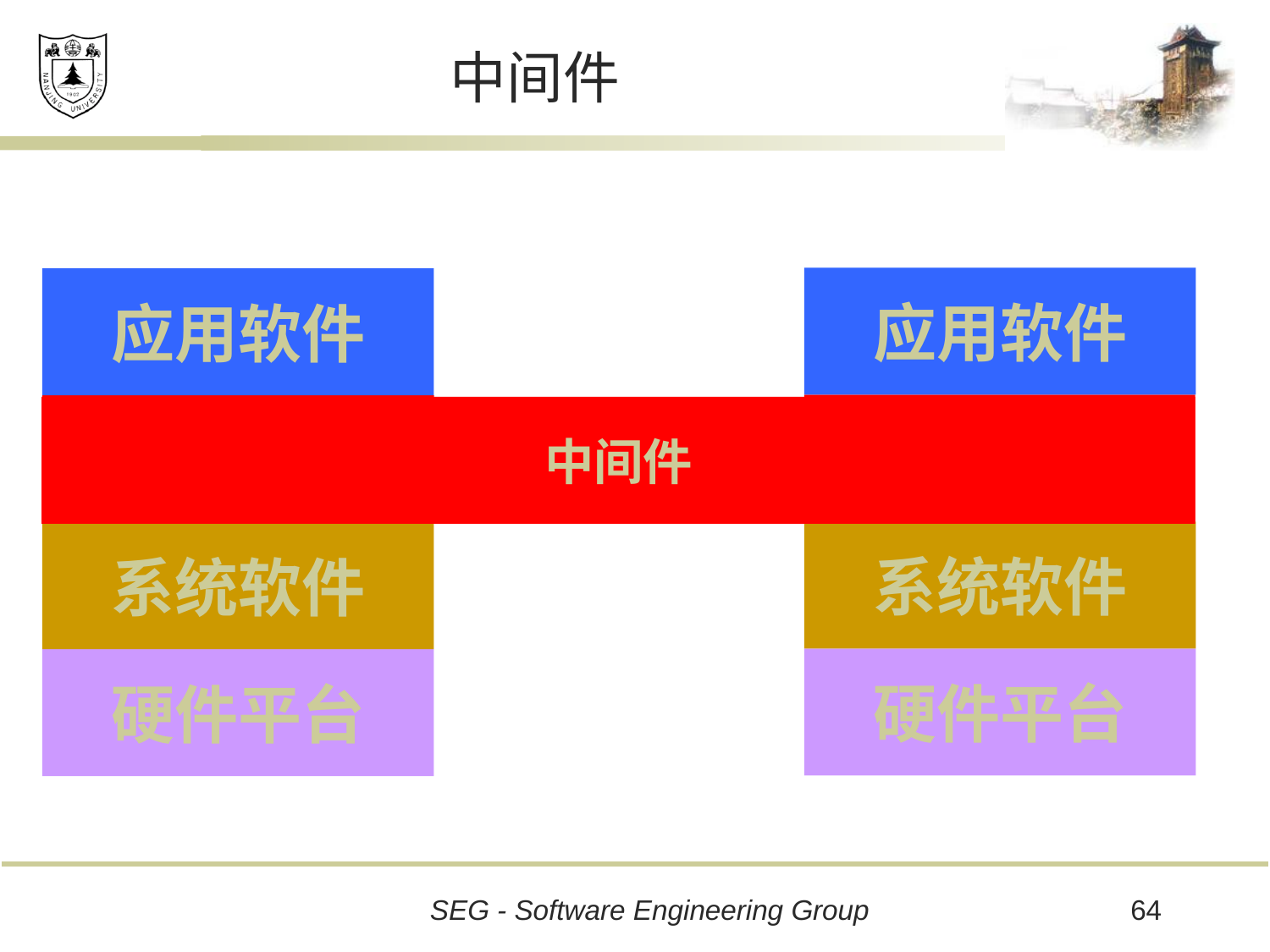

# 中间件
应用软件
应用软件
支撑软件
支撑软件
中间件
系统软件
系统软件
硬件平台
硬件平台
64
SEG - Software Engineering Group